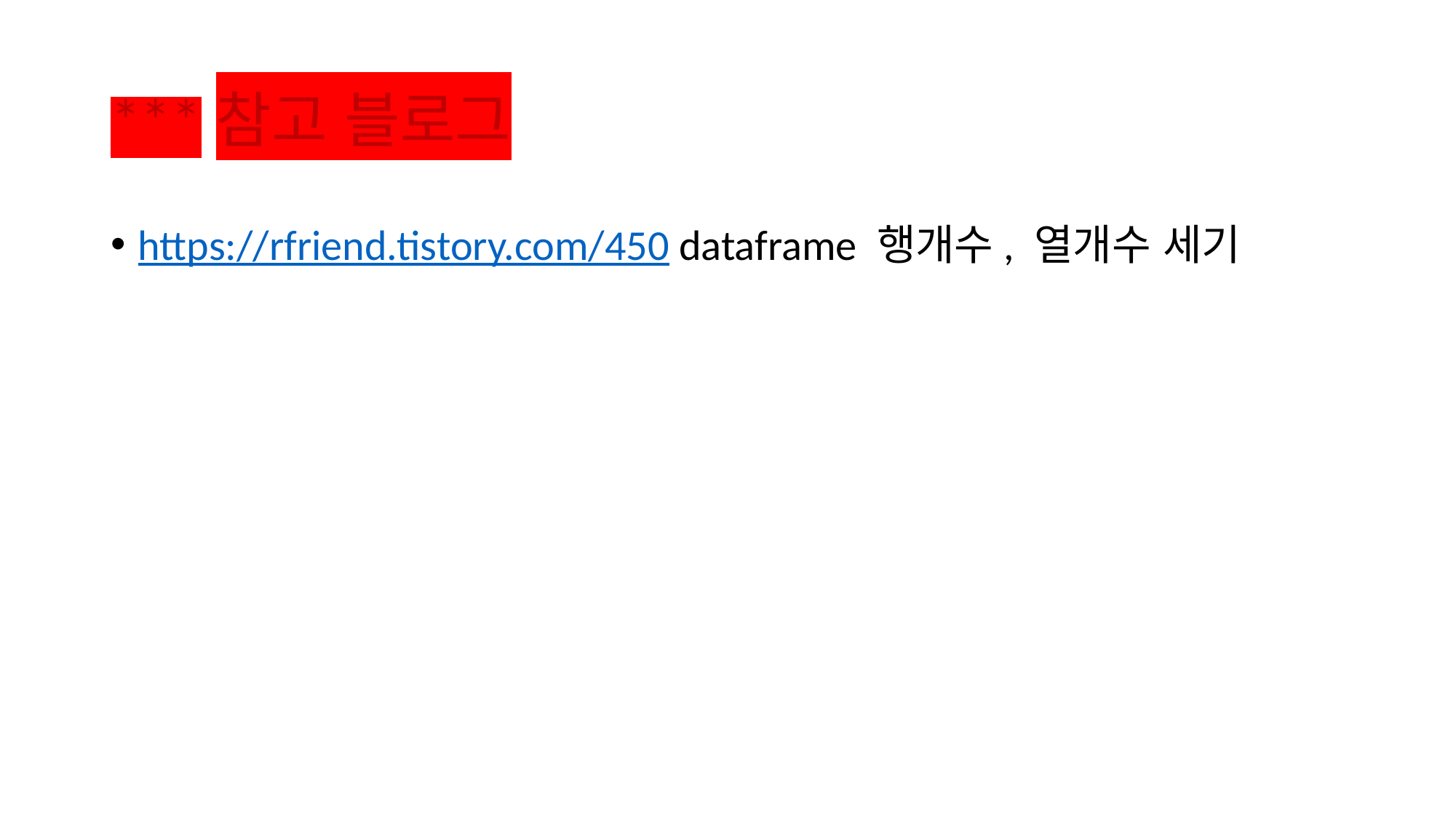

# ***참고 블로그
https://rfriend.tistory.com/450 dataframe 행개수, 열개수 세기